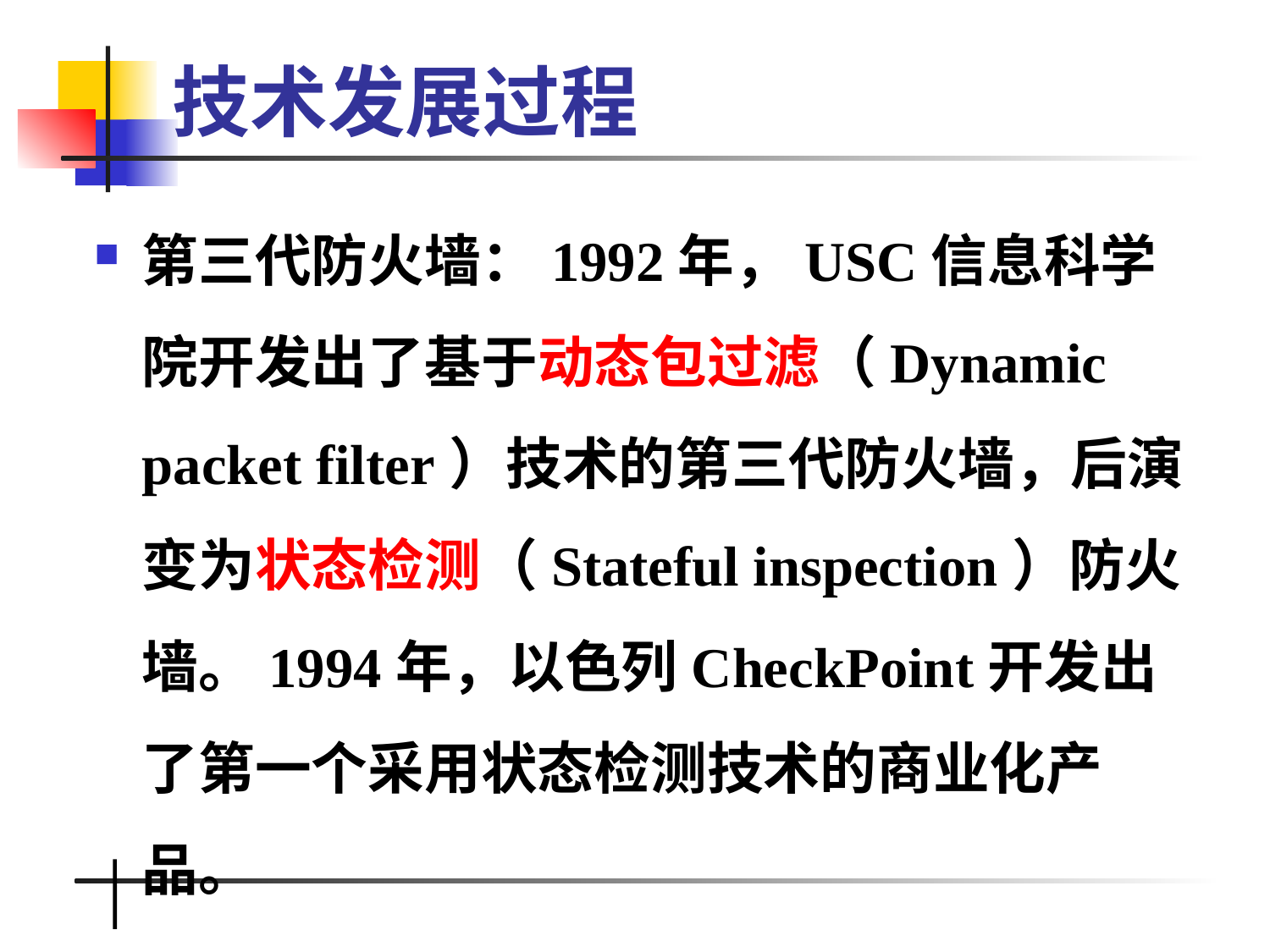

# 技术发展过程
第三代防火墙：1992年，USC信息科学院开发出了基于动态包过滤（Dynamic packet filter）技术的第三代防火墙，后演变为状态检测（Stateful inspection）防火墙。1994年，以色列CheckPoint开发出了第一个采用状态检测技术的商业化产品。